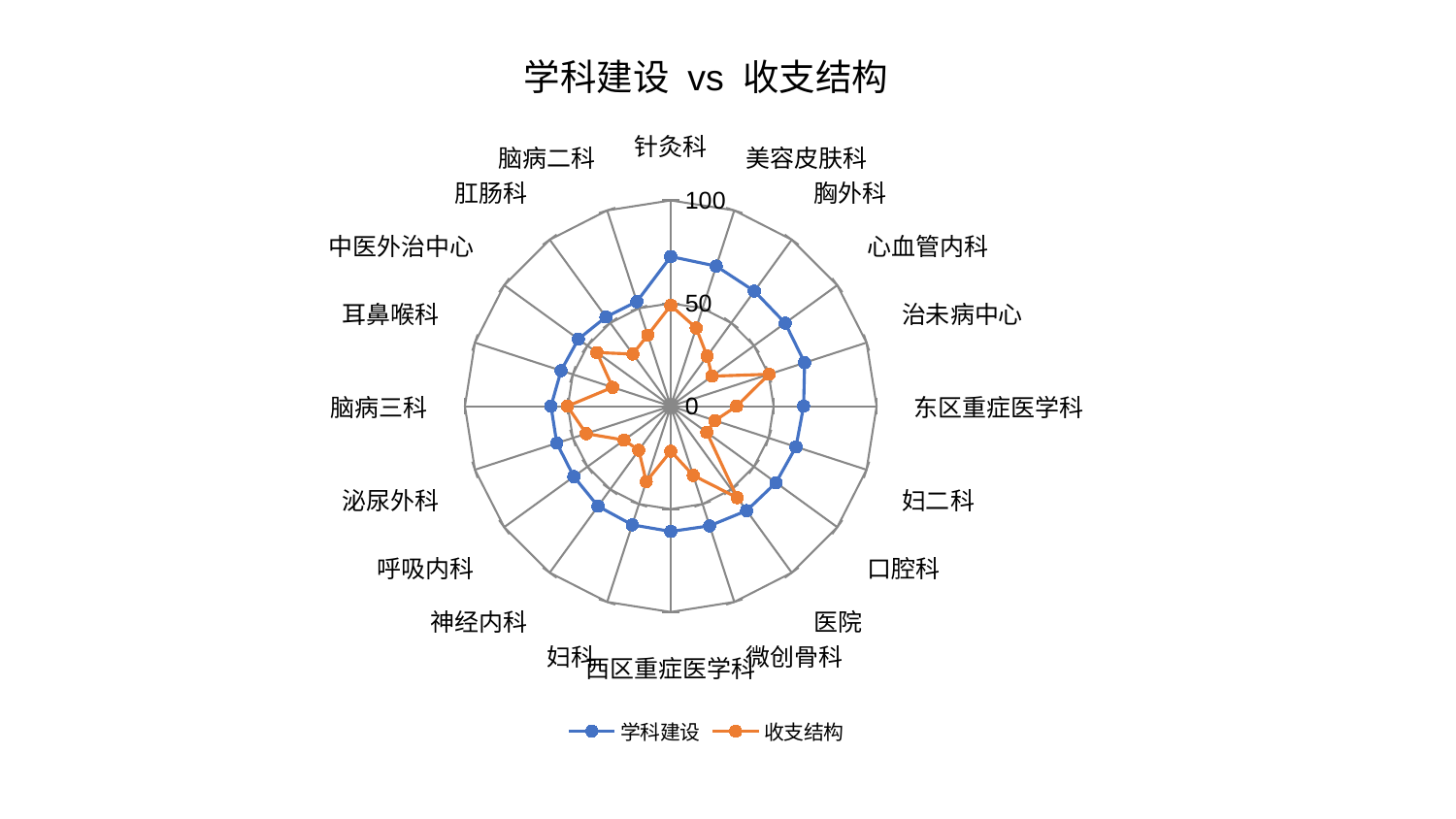

### Chart: 学科建设 vs 收支结构

| Category | 学科建设 | 收支结构 |
|---|---|---|
| 针灸科 | 72.71394706399975 | 48.98117708475224 |
| 美容皮肤科 | 71.56933408587862 | 39.94106802908416 |
| 胸外科 | 69.11666576775397 | 30.09302216033078 |
| 心血管内科 | 68.72284570403382 | 24.8368927956473 |
| 治未病中心 | 68.39875391013786 | 50.194685779847056 |
| 东区重症医学科 | 64.54049732158323 | 32.00975344951109 |
| 妇二科 | 63.98075927921778 | 22.62533376997519 |
| 口腔科 | 63.19593939787148 | 21.62488058516885 |
| 医院 | 62.73910434587565 | 54.95691693880128 |
| 微创骨科 | 61.14762395722594 | 35.36799638160176 |
| 西区重症医学科 | 60.86203687827131 | 21.861264679247025 |
| 妇科 | 60.6177718293278 | 38.54295230049725 |
| 神经内科 | 60.10065540128972 | 26.44184510636742 |
| 呼吸内科 | 58.20416972194143 | 28.028489034155392 |
| 泌尿外科 | 58.19733962770981 | 43.17385954096317 |
| 脑病三科 | 58.18333491860853 | 50.215351961772676 |
| 耳鼻喉科 | 56.00884003803281 | 29.693939787506576 |
| 中医外治中心 | 55.47004550007859 | 44.34000276992137 |
| 肛肠科 | 53.576516814275095 | 31.340599653037838 |
| 脑病二科 | 53.40471664183753 | 36.299752537767716 |
19